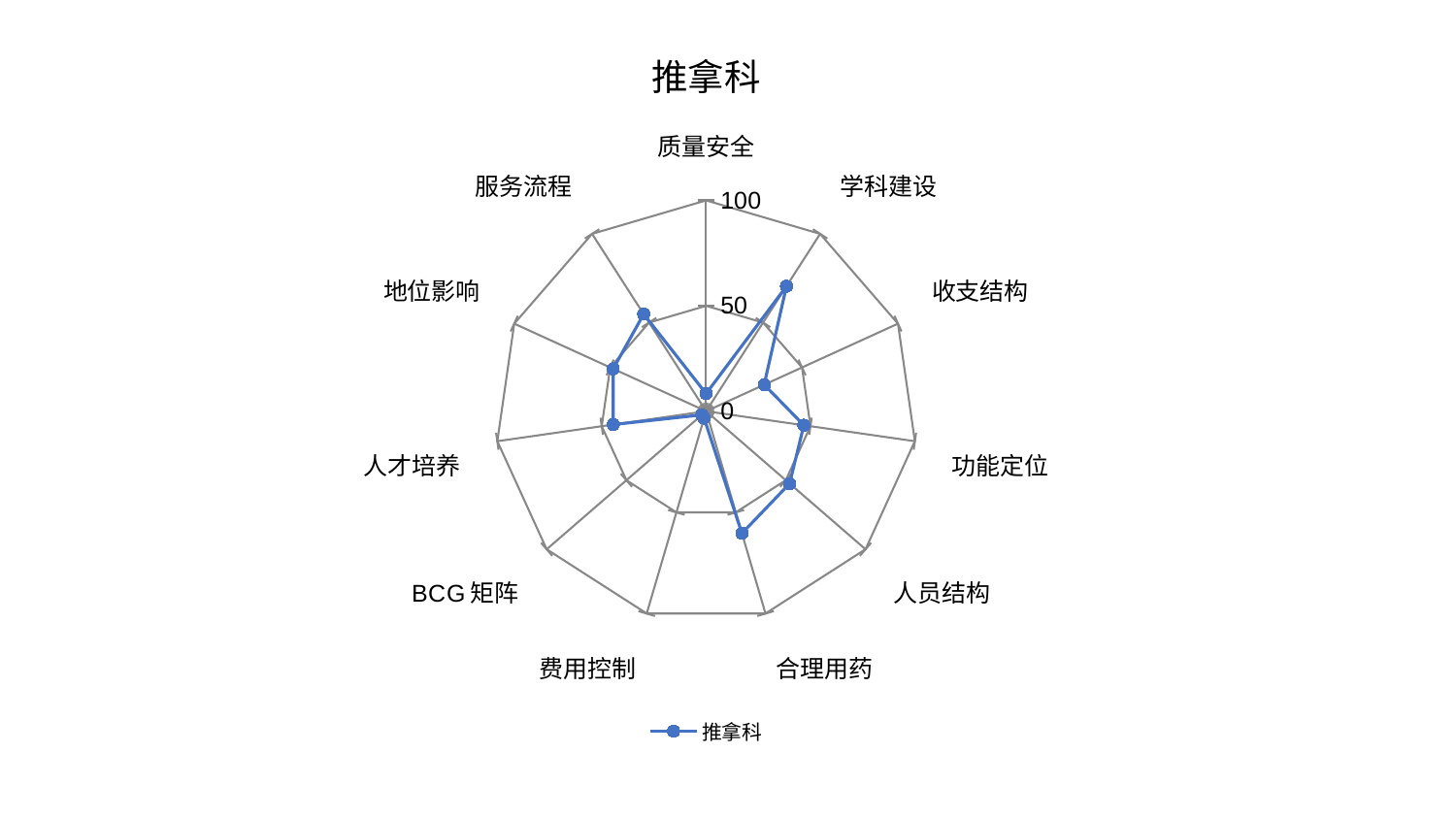

### Chart: 推拿科

| Category | 推拿科 |
|---|---|
| 质量安全 | 8.337196168098354 |
| 学科建设 | 70.47637737820888 |
| 收支结构 | 30.290117019222603 |
| 功能定位 | 46.80844569420865 |
| 人员结构 | 52.39494514865551 |
| 合理用药 | 60.35964772126522 |
| 费用控制 | 3.408705516275276 |
| BCG矩阵 | 2.6820466564690633 |
| 人才培养 | 44.48170941702666 |
| 地位影响 | 48.44410469657794 |
| 服务流程 | 54.753950563807265 |
118